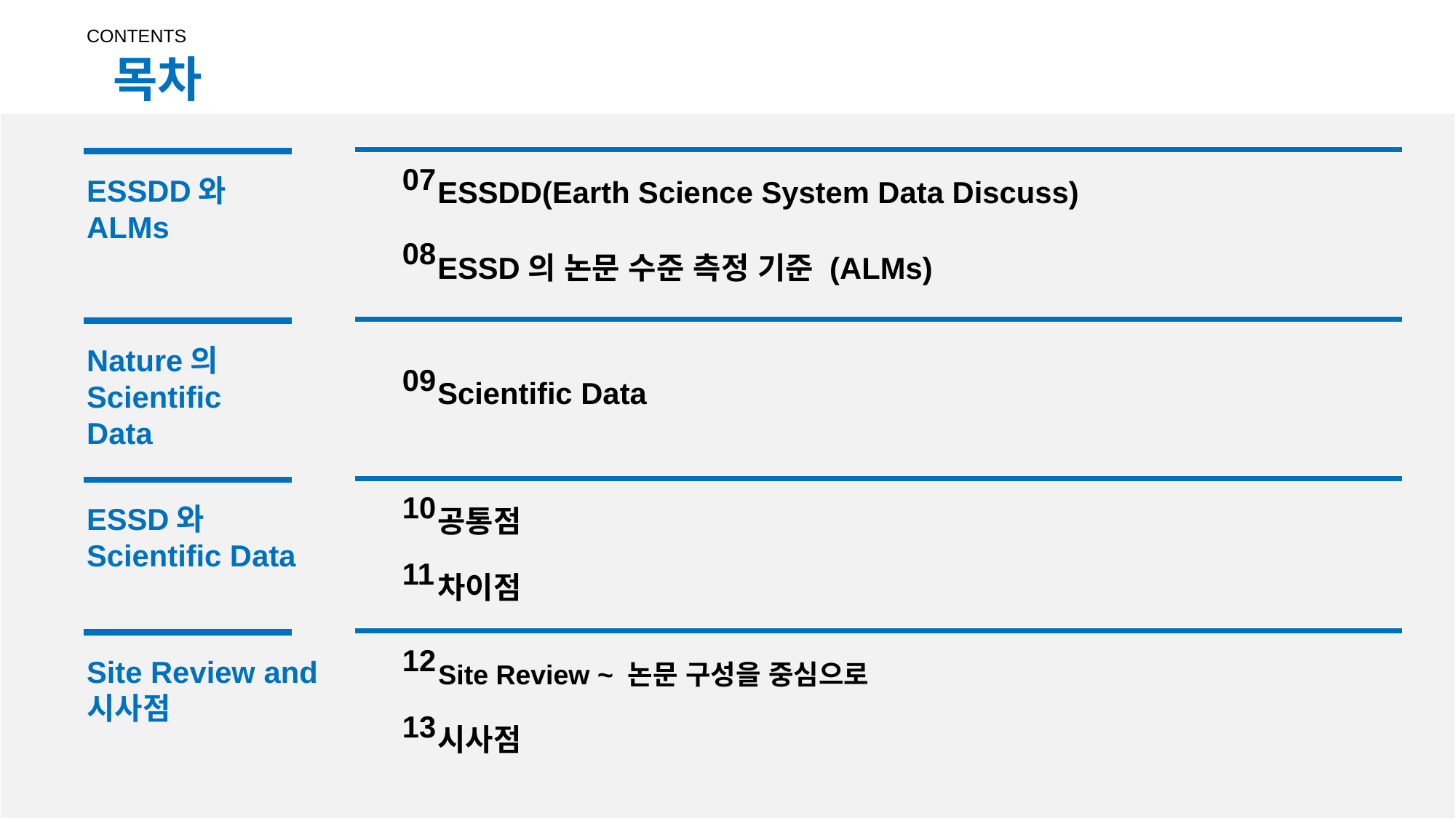

CONTENTS
목차

07
ESSDD와 ALMs
ESSDD(Earth Science System Data Discuss)
08
ESSD의 논문 수준 측정 기준 (ALMs)

Nature의 Scientific Data
09
Scientific Data

10
ESSD와
Scientific Data
공통점
11
차이점

12
Site Review and
시사점
Site Review ~ 논문 구성을 중심으로
13
시사점